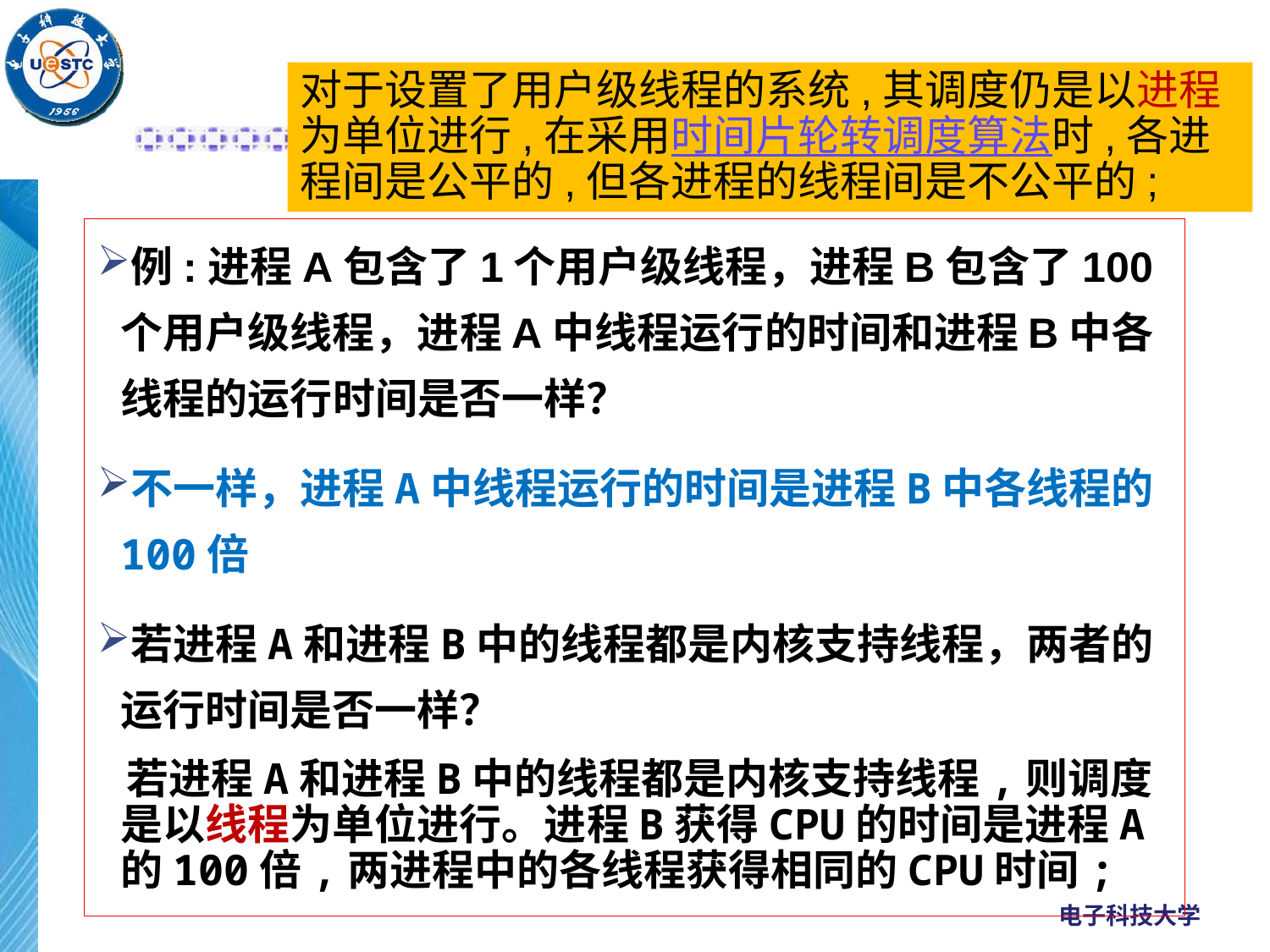

# 课堂思考
对于设置了用户级线程的系统,其调度仍是以进程为单位进行,在采用时间片轮转调度算法时,各进程间是公平的,但各进程的线程间是不公平的;
例:进程A包含了1个用户级线程，进程B包含了100个用户级线程，进程A中线程运行的时间和进程B中各线程的运行时间是否一样？
不一样，进程A中线程运行的时间是进程B中各线程的100倍
若进程A和进程B中的线程都是内核支持线程，两者的运行时间是否一样？
  若进程A和进程B中的线程都是内核支持线程,则调度是以线程为单位进行。进程B获得CPU的时间是进程A的100倍,两进程中的各线程获得相同的CPU时间;